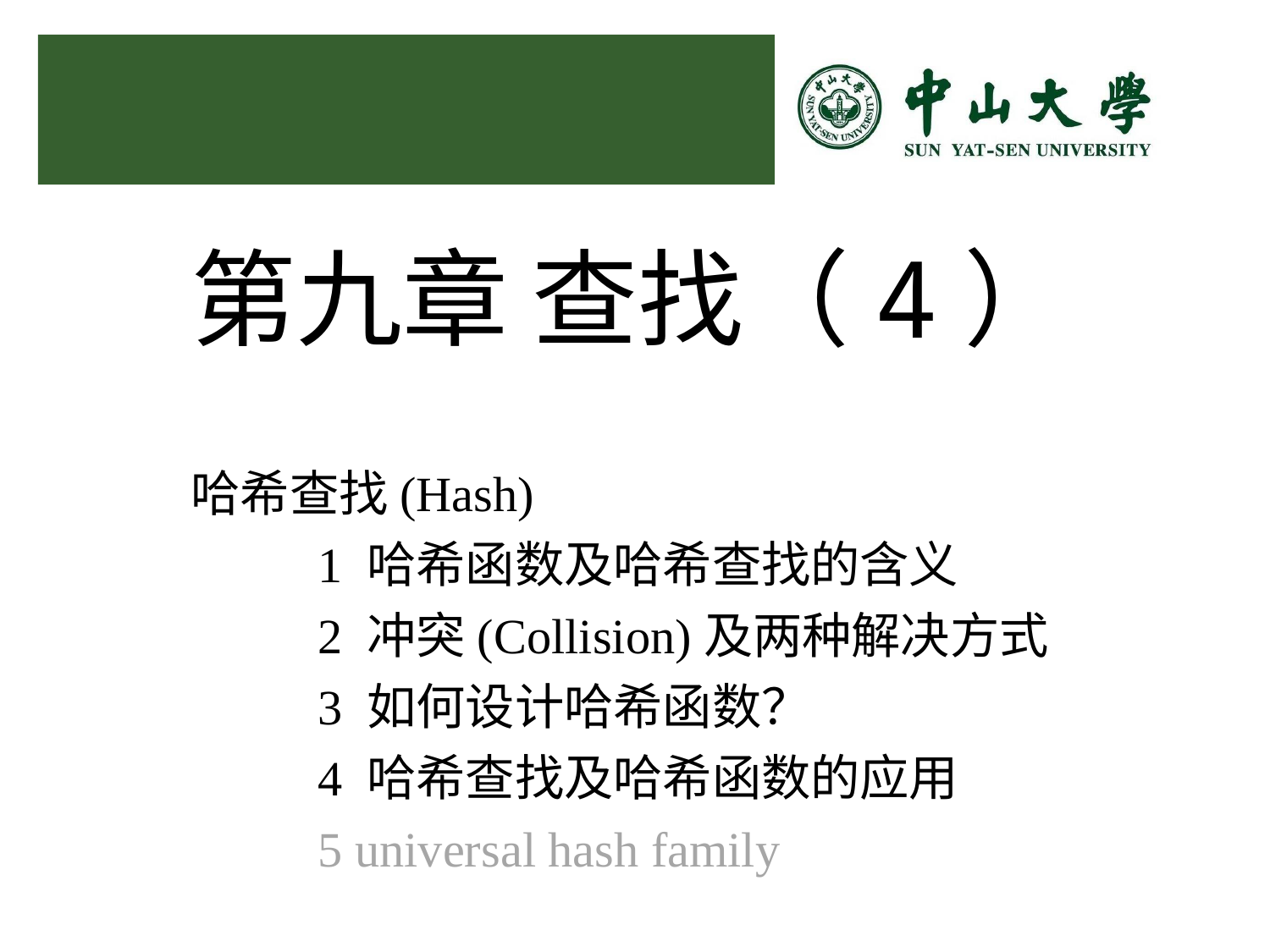

第九章 查找（4）
哈希查找(Hash)
	1 哈希函数及哈希查找的含义
	2 冲突(Collision)及两种解决方式
	3 如何设计哈希函数？
	4 哈希查找及哈希函数的应用
	5 universal hash family